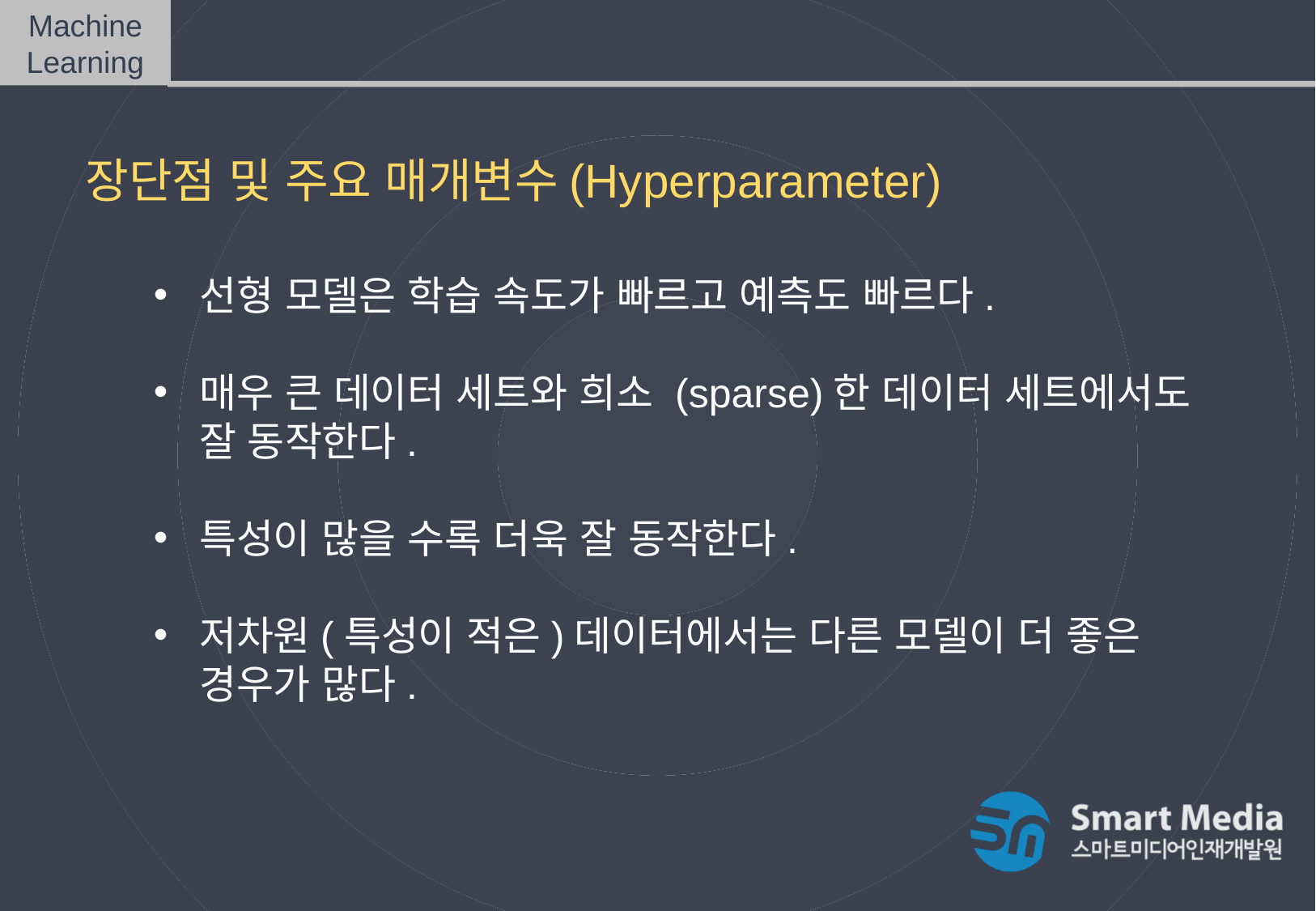

Machine Learning
Linear Model

장단점 및 주요 매개변수(Hyperparameter)
선형 모델은 학습 속도가 빠르고 예측도 빠르다.

매우 큰 데이터 세트와 희소 (sparse)한 데이터 세트에서도 잘 동작한다.

특성이 많을 수록 더욱 잘 동작한다.

저차원(특성이 적은)데이터에서는 다른 모델이 더 좋은 경우가 많다.